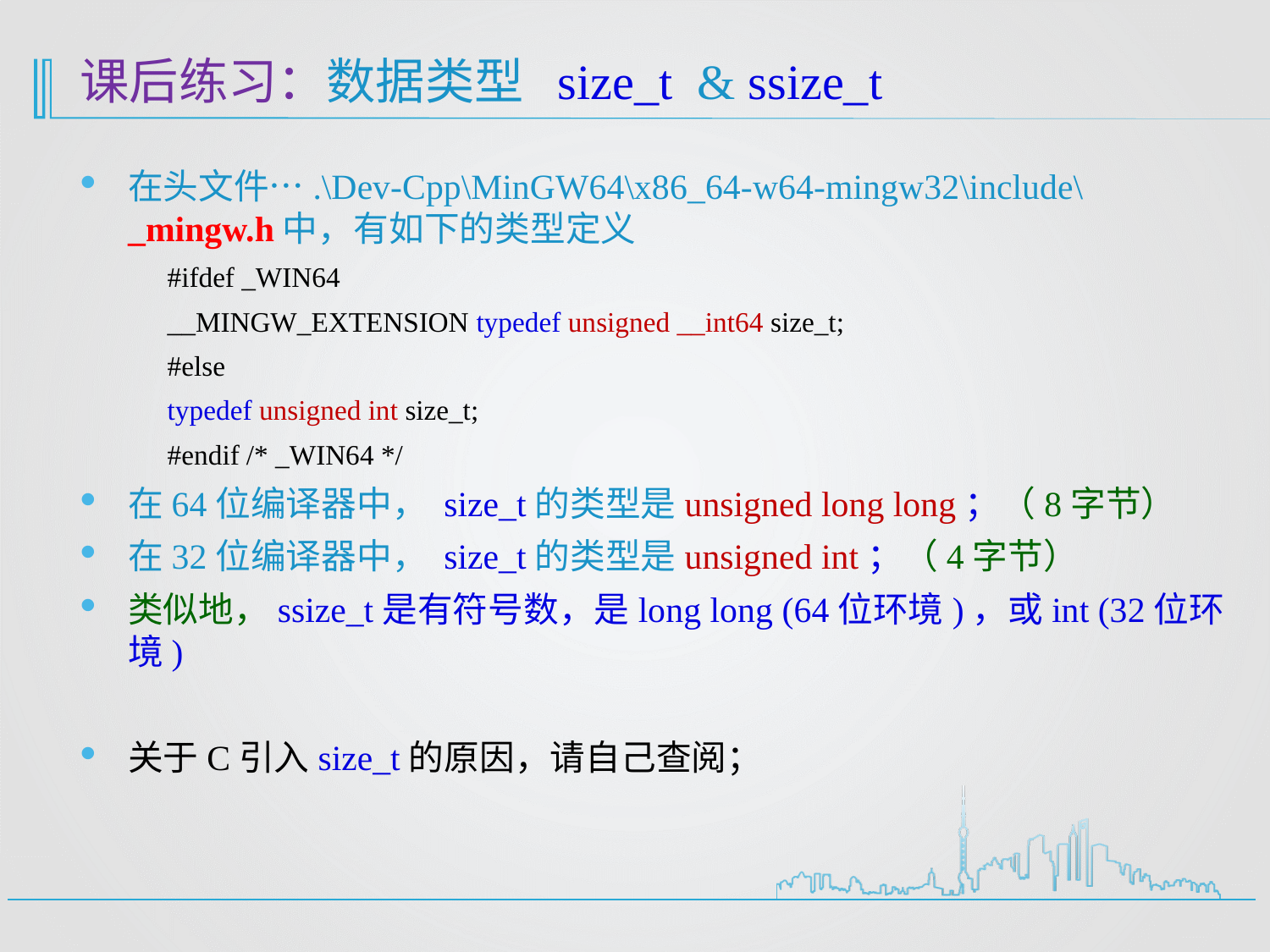

# 课后练习：数据类型  size_t  & ssize_t
在头文件….\Dev-Cpp\MinGW64\x86_64-w64-mingw32\include\ _mingw.h中，有如下的类型定义
#ifdef _WIN64
__MINGW_EXTENSION typedef unsigned __int64 size_t;
#else
typedef unsigned int size_t;
#endif /* _WIN64 */
在64位编译器中， size_t的类型是unsigned long long；（8字节）
在32位编译器中， size_t的类型是unsigned int；（4字节）
类似地，ssize_t是有符号数，是long long (64位环境)，或int (32位环境)

关于C引入size_t的原因，请自己查阅；